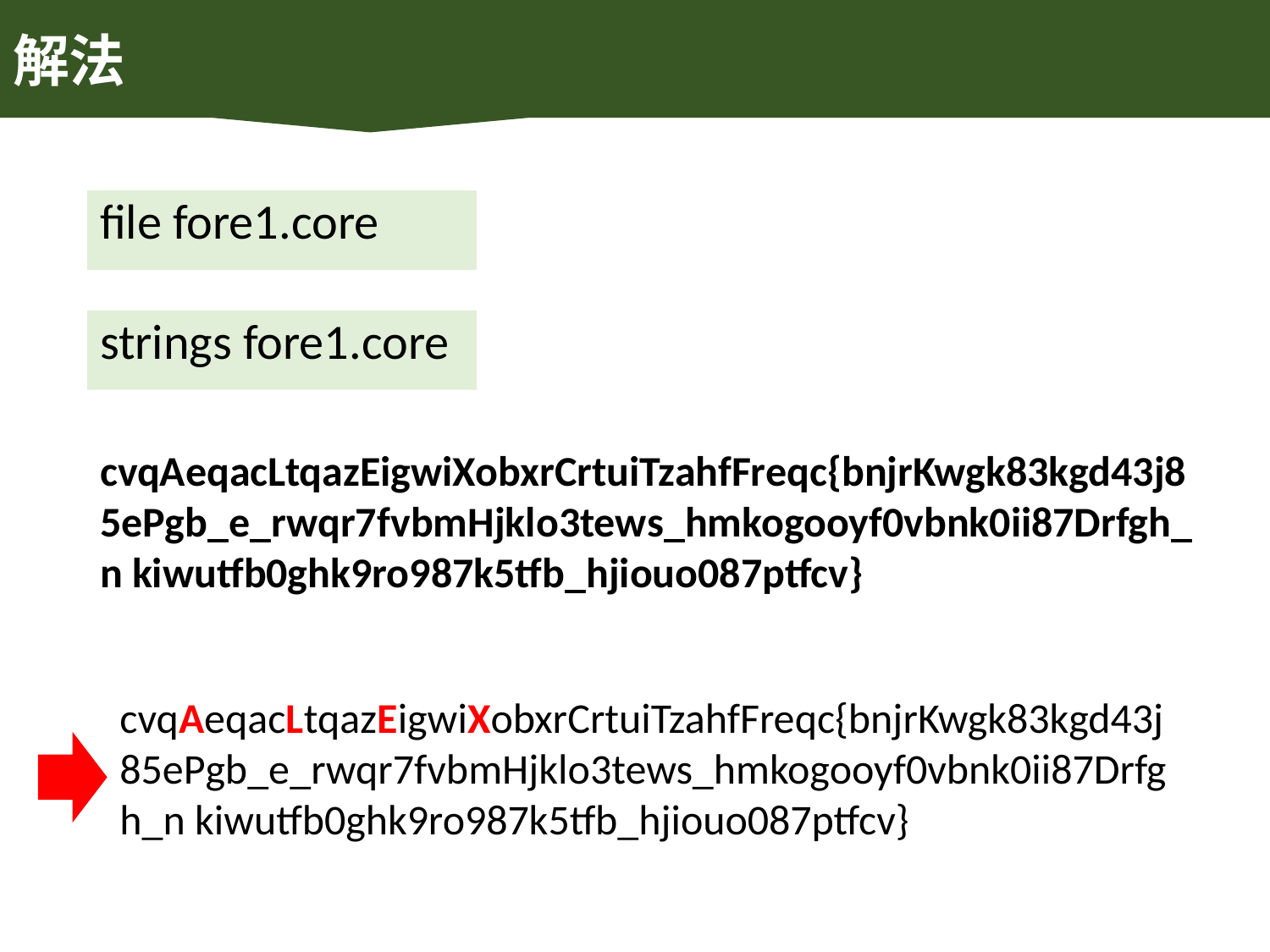

解法
file fore1.core

strings fore1.core

cvqAeqacLtqazEigwiXobxrCrtuiTzahfFreqc{bnjrKwgk83kgd43j85ePgb_e_rwqr7fvbmHjklo3tews_hmkogooyf0vbnk0ii87Drfgh_n kiwutfb0ghk9ro987k5tfb_hjiouo087ptfcv}
cvqAeqacLtqazEigwiXobxrCrtuiTzahfFreqc{bnjrKwgk83kgd43j85ePgb_e_rwqr7fvbmHjklo3tews_hmkogooyf0vbnk0ii87Drfgh_n kiwutfb0ghk9ro987k5tfb_hjiouo087ptfcv}